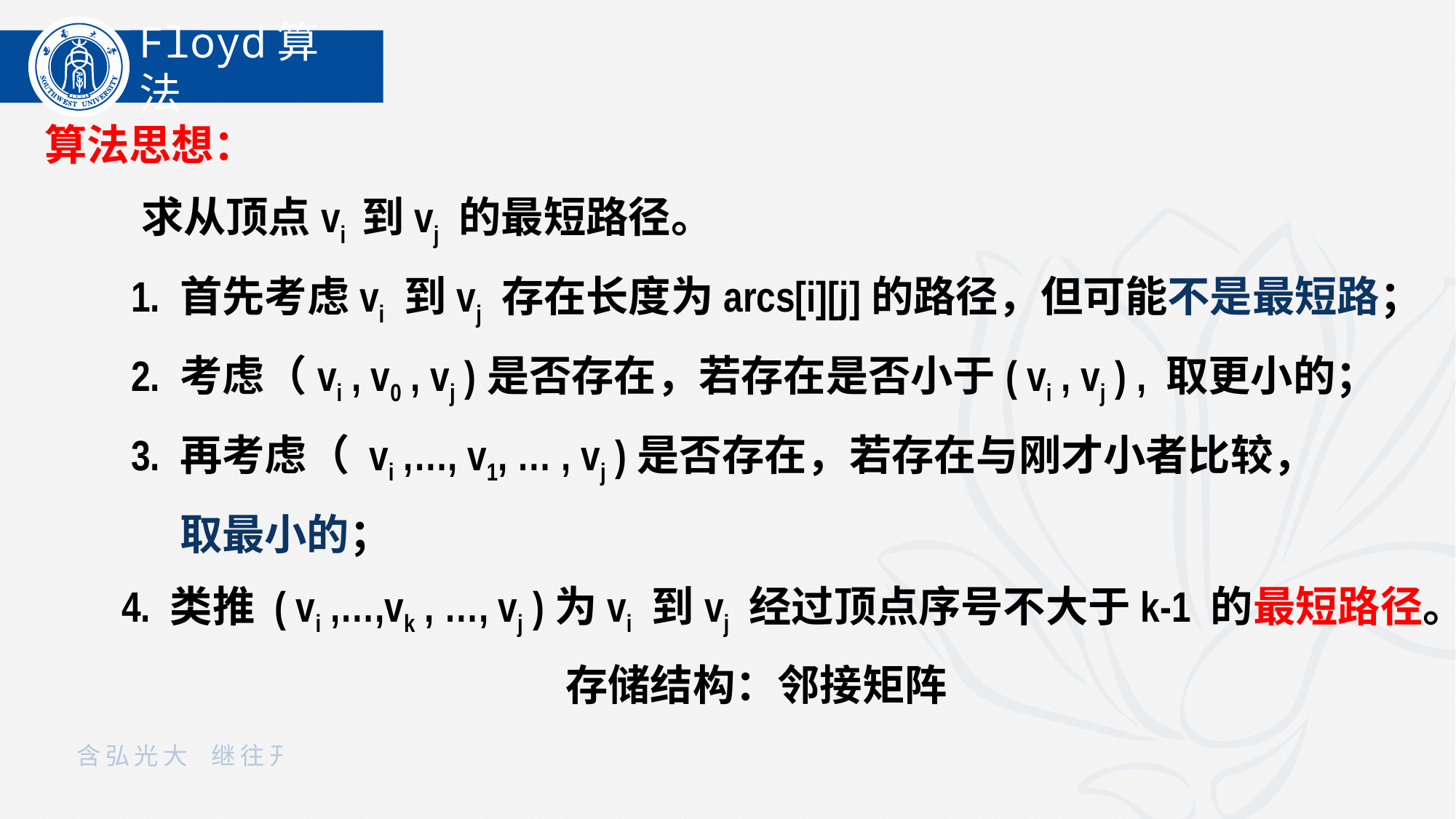

Floyd算法
算法思想：
         求从顶点vi 到vj 的最短路径。
         1. 首先考虑vi 到vj 存在长度为arcs[i][j]的路径，但可能不是最短路；
         2. 考虑（vi , v0 , vj )是否存在，若存在是否小于( vi , vj ) , 取更小的；
         3. 再考虑（ vi ,…, v1, … , vj )是否存在，若存在与刚才小者比较，
             取最小的；
        4. 类推 ( vi ,…,vk , …, vj )为vi 到vj 经过顶点序号不大于k-1 的最短路径。
存储结构：邻接矩阵